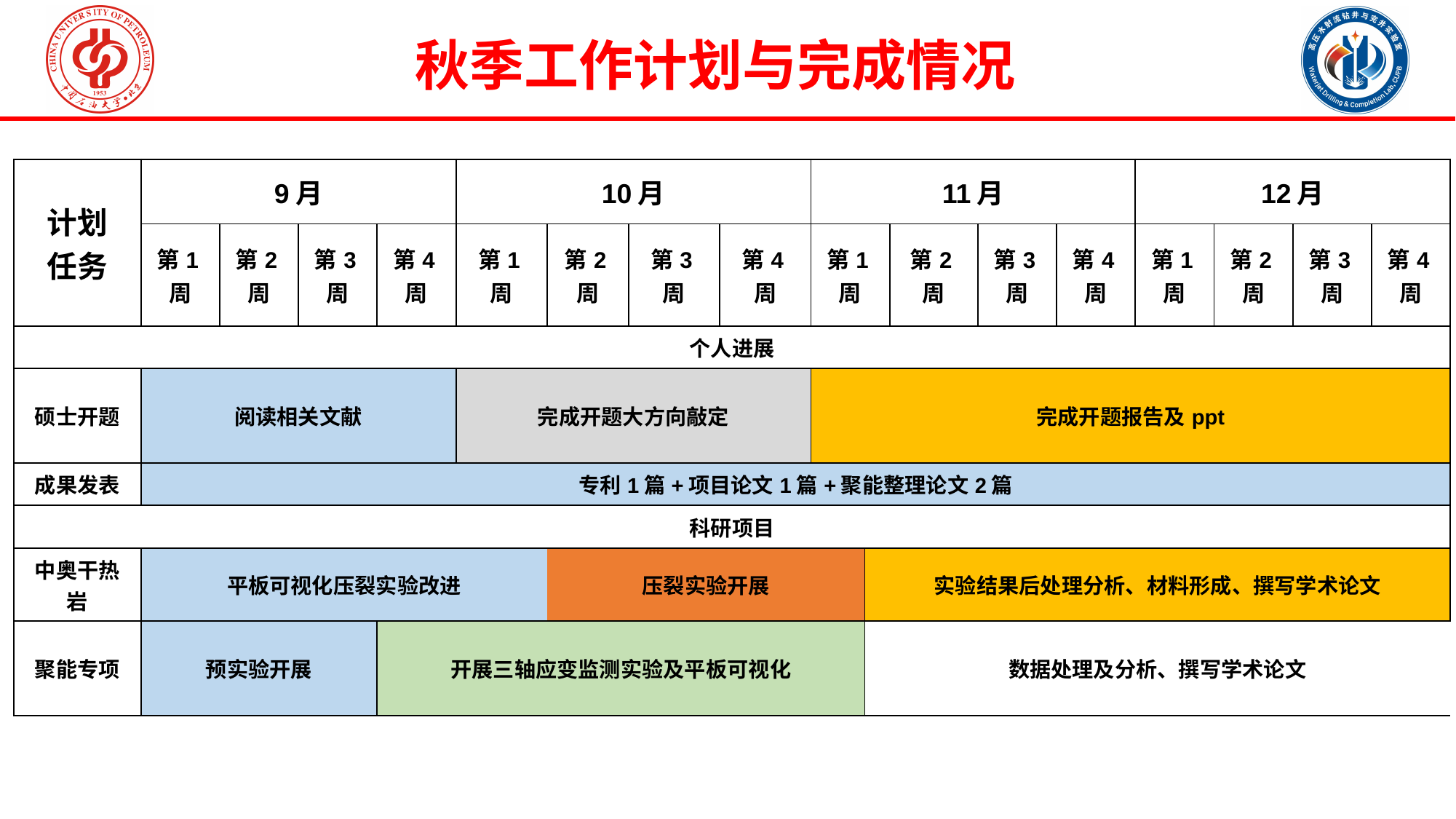

秋季工作计划与完成情况
| 计划 任务 | 9月 | 3月 |  |  | 10月 |  |  |  | 11月 |  |  |  |  | 12月 |  |  |  |
| --- | --- | --- | --- | --- | --- | --- | --- | --- | --- | --- | --- | --- | --- | --- | --- | --- | --- |
|  | 第1周 | 第2周 | 第3周 | 第4周 | 第1周 | 第2周 | 第3周 | 第4周 | 第1周 |  | 第2周 | 第3周 | 第4周 | 第1周 | 第2周 | 第3周 | 第4周 |
| 个人进展 |  |  |  |  |  |  |  |  |  |  |  |  |  |  |  |  |  |
| 硕士开题 | 阅读相关文献 |  |  |  | 完成开题大方向敲定 |  |  |  | 完成开题报告及ppt |  |  | 对教材中matlab内容用py复现 根据流致振动调研结合油服管柱撰写一篇论文 |  |  |  |  |  |
| 成果发表 | 专利1篇+项目论文1篇+聚能整理论文2篇 |  |  |  |  |  |  |  |  |  |  |  |  |  |  |  |  |
| 科研项目 |  |  |  |  |  |  |  |  |  |  |  |  |  |  |  |  |  |
| 中奥干热岩 | 平板可视化压裂实验改进 |  |  |  |  | 压裂实验开展 |  |  | 实验结果后处理分析、材料形成、文章撰写 | 实验结果后处理分析、材料形成、撰写学术论文 | 实验结果后处理分析、材料形成、文章撰写 | 实验结果后处理分析、材料形成、文章撰写 |  |  |  |  |  |
| 聚能专项 | 预实验开展 |  |  | 开展三轴应变监测实验及平板可视化 |  |  |  |  |  | 数据处理及分析、撰写学术论文 | 数据处理及分析、撰写学术论文 |  |  |  |  |  |  |